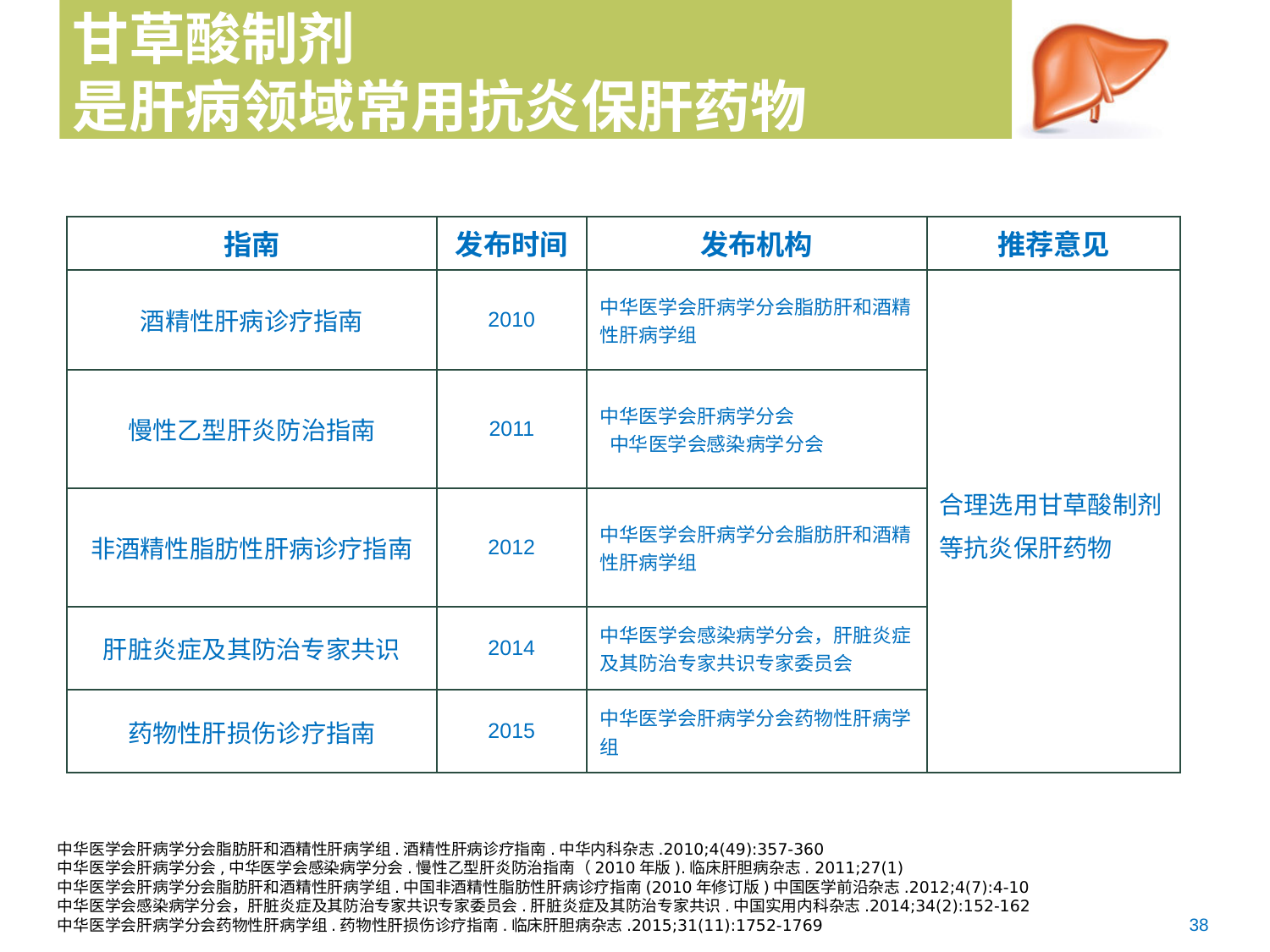

# 甘草酸制剂 是肝病领域常用抗炎保肝药物
| 指南 | 发布时间 | 发布机构 | 推荐意见 |
| --- | --- | --- | --- |
| 酒精性肝病诊疗指南 | 2010 | 中华医学会肝病学分会脂肪肝和酒精性肝病学组 | 合理选用甘草酸制剂等抗炎保肝药物 |
| 慢性乙型肝炎防治指南 | 2011 | 中华医学会肝病学分会 中华医学会感染病学分会 |  |
| 非酒精性脂肪性肝病诊疗指南 | 2012 | 中华医学会肝病学分会脂肪肝和酒精性肝病学组 |  |
| 肝脏炎症及其防治专家共识 | 2014 | 中华医学会感染病学分会，肝脏炎症及其防治专家共识专家委员会 |  |
| 药物性肝损伤诊疗指南 | 2015 | 中华医学会肝病学分会药物性肝病学组 |  |
中华医学会肝病学分会脂肪肝和酒精性肝病学组.酒精性肝病诊疗指南.中华内科杂志.2010;4(49):357-360
中华医学会肝病学分会,中华医学会感染病学分会.慢性乙型肝炎防治指南（2010年版).临床肝胆病杂志. 2011;27(1)
中华医学会肝病学分会脂肪肝和酒精性肝病学组.中国非酒精性脂肪性肝病诊疗指南(2010年修订版)中国医学前沿杂志.2012;4(7):4-10
中华医学会感染病学分会，肝脏炎症及其防治专家共识专家委员会.肝脏炎症及其防治专家共识.中国实用内科杂志.2014;34(2):152-162
中华医学会肝病学分会药物性肝病学组.药物性肝损伤诊疗指南.临床肝胆病杂志.2015;31(11):1752-1769
38